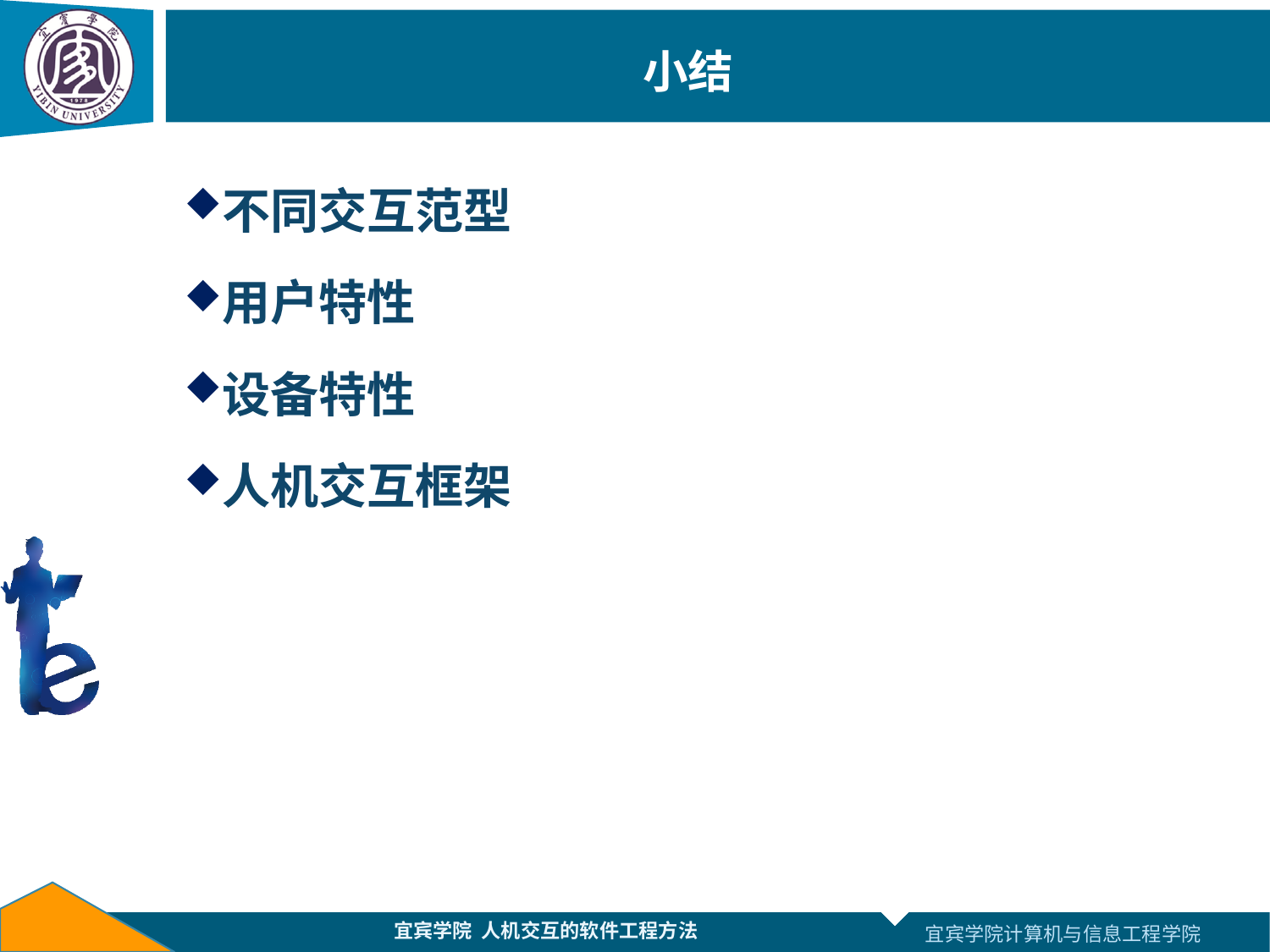

# 小结
不同交互范型
用户特性
设备特性
人机交互框架
70
宜宾学院  人机交互的软件工程方法